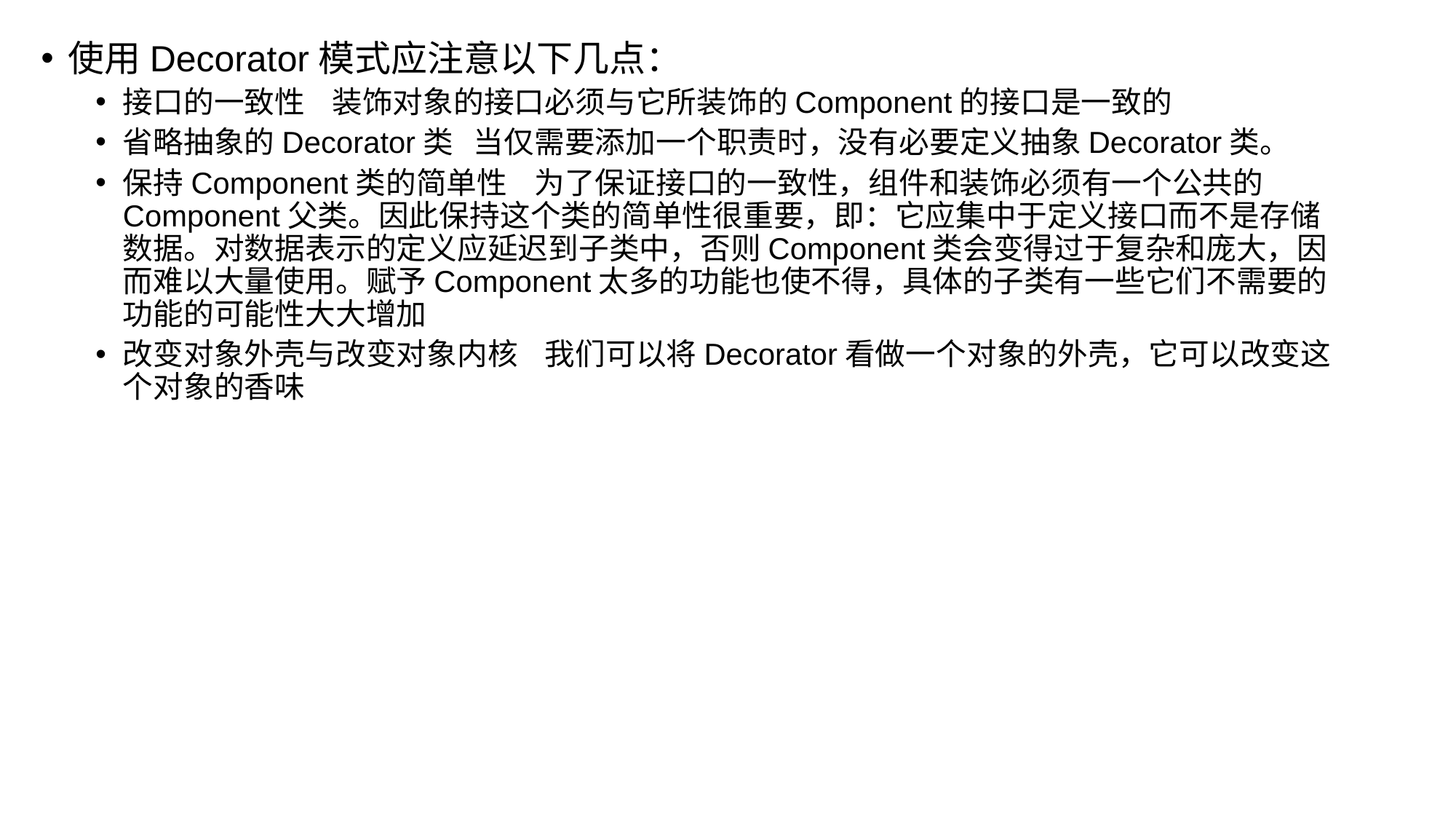

使用Decorator模式应注意以下几点：
接口的一致性    装饰对象的接口必须与它所装饰的Component的接口是一致的
省略抽象的Decorator类   当仅需要添加一个职责时，没有必要定义抽象Decorator类。
保持Component类的简单性    为了保证接口的一致性，组件和装饰必须有一个公共的Component父类。因此保持这个类的简单性很重要，即：它应集中于定义接口而不是存储数据。对数据表示的定义应延迟到子类中，否则Component类会变得过于复杂和庞大，因而难以大量使用。赋予Component太多的功能也使不得，具体的子类有一些它们不需要的功能的可能性大大增加
改变对象外壳与改变对象内核    我们可以将Decorator看做一个对象的外壳，它可以改变这个对象的香味